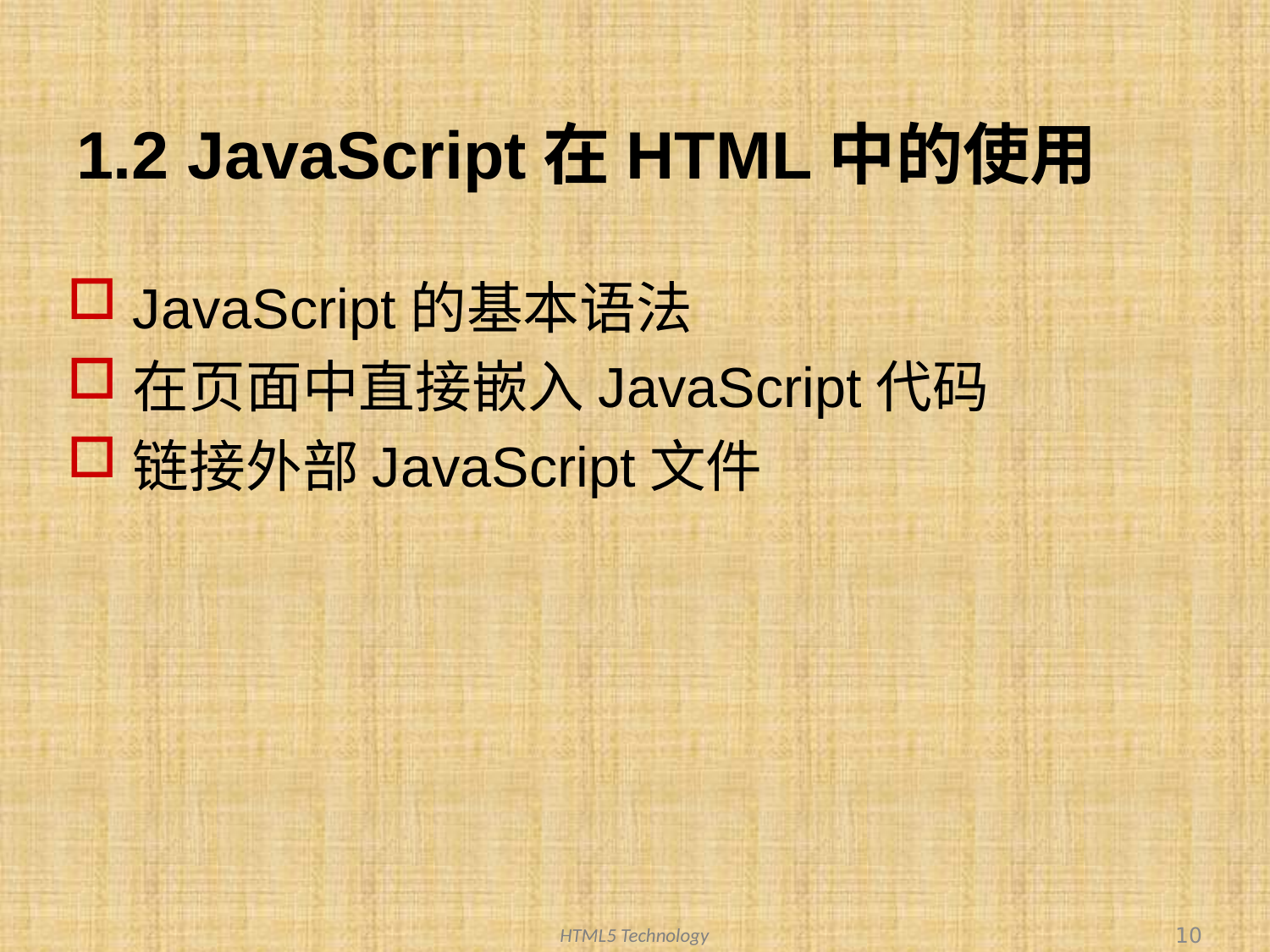

# 1.2 JavaScript在HTML中的使用
JavaScript的基本语法
在页面中直接嵌入JavaScript代码
链接外部JavaScript文件

10
HTML5 Technology